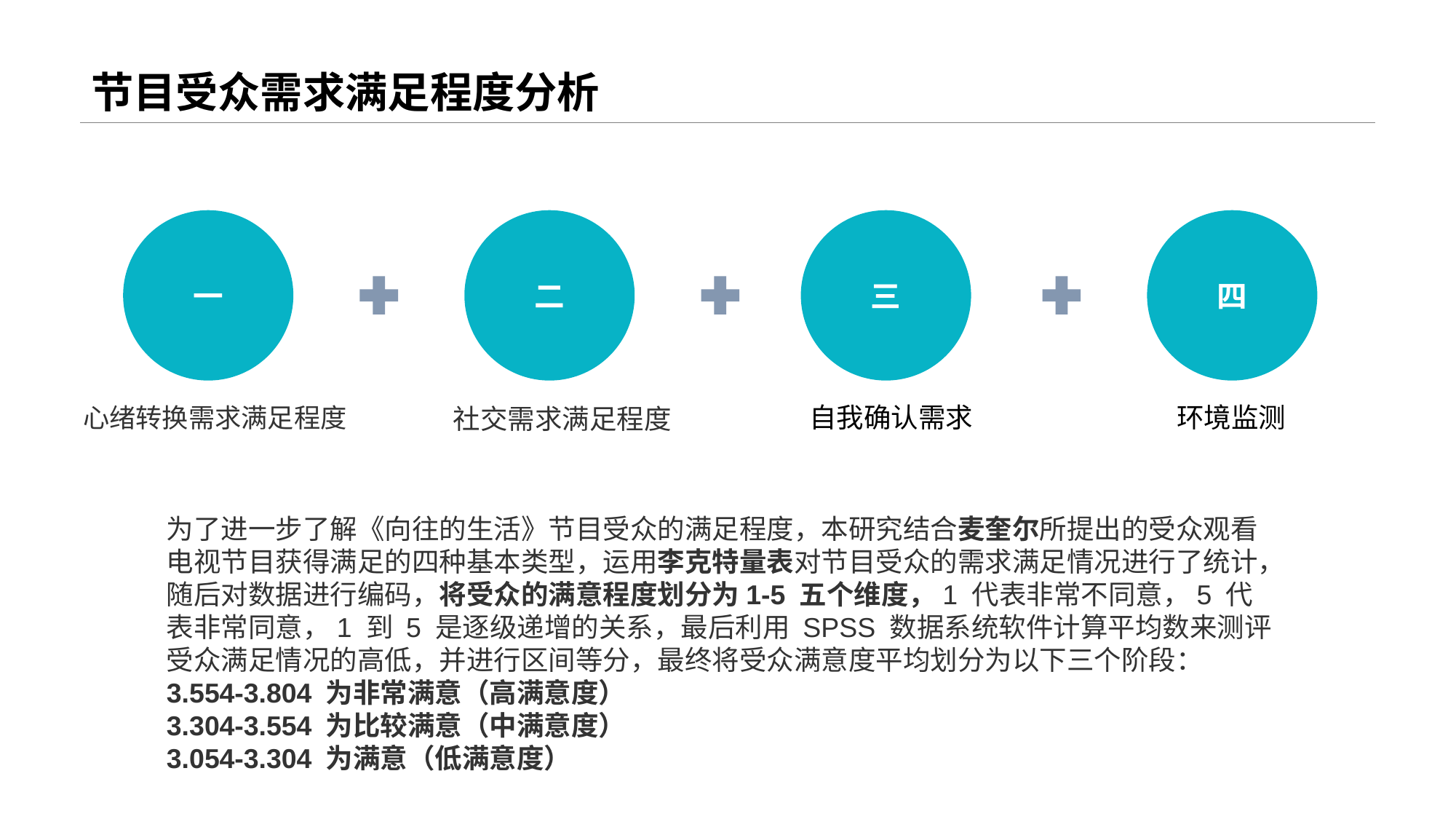

# 节目受众需求满足程度分析
一
心绪转换需求满足程度
二
 社交需求满足程度
三
      自我确认需求
四
  环境监测

为了进一步了解《向往的生活》节目受众的满足程度，本研究结合麦奎尔所提出的受众观看电视节目获得满足的四种基本类型，运用李克特量表对节目受众的需求满足情况进行了统计，随后对数据进行编码，将受众的满意程度划分为1-5 五个维度，1 代表非常不同意，5 代表非常同意，1 到 5 是逐级递增的关系，最后利用 SPSS 数据系统软件计算平均数来测评受众满足情况的高低，并进行区间等分，最终将受众满意度平均划分为以下三个阶段：
3.554-3.804 为非常满意（高满意度）
3.304-3.554 为比较满意（中满意度）
3.054-3.304 为满意（低满意度）
29